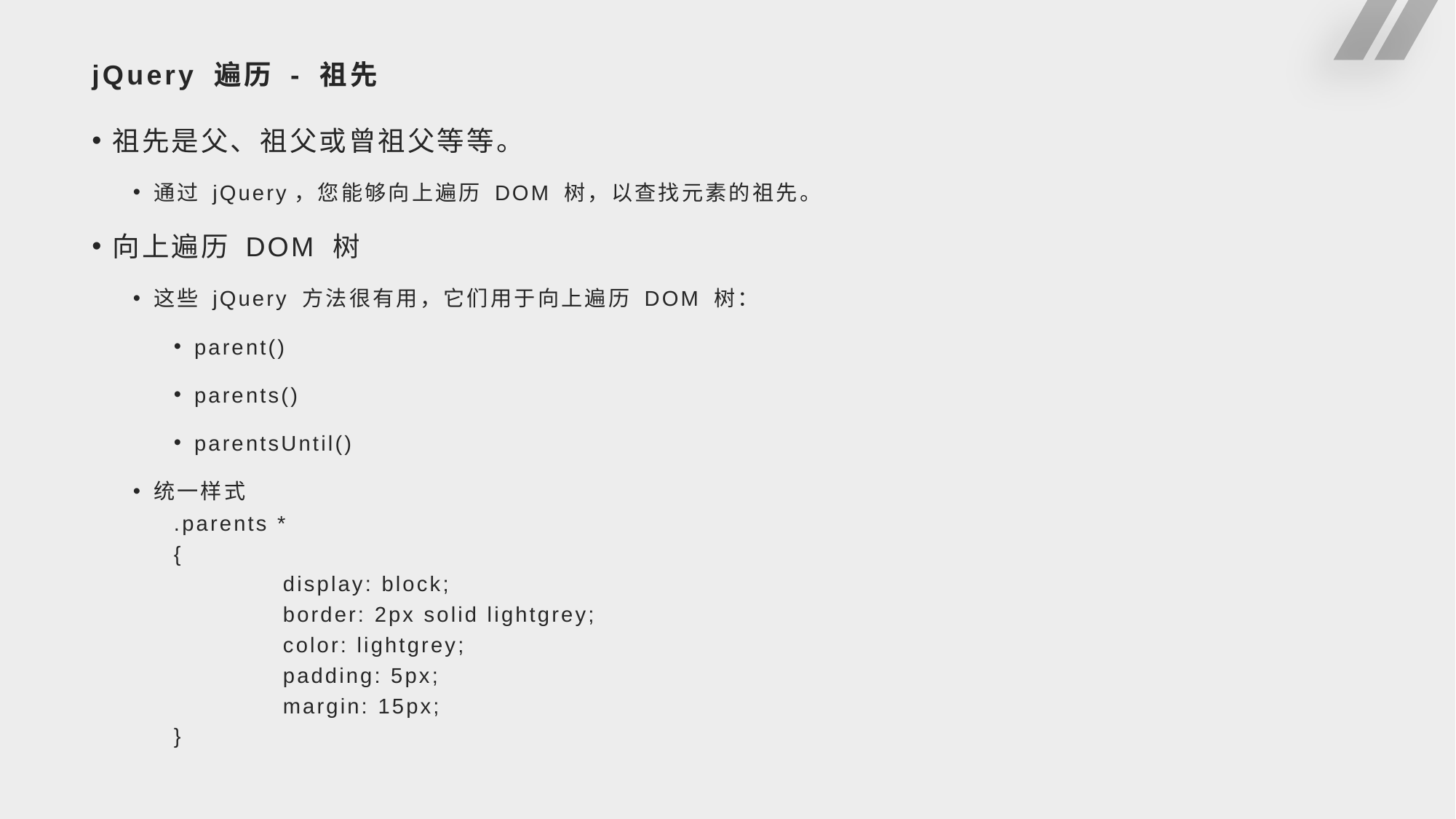

# jQuery 遍历 - 祖先
祖先是父、祖父或曾祖父等等。
通过 jQuery，您能够向上遍历 DOM 树，以查找元素的祖先。
向上遍历 DOM 树
这些 jQuery 方法很有用，它们用于向上遍历 DOM 树：
parent()
parents()
parentsUntil()
统一样式
.parents *
{
	display: block;
	border: 2px solid lightgrey;
	color: lightgrey;
	padding: 5px;
	margin: 15px;
}